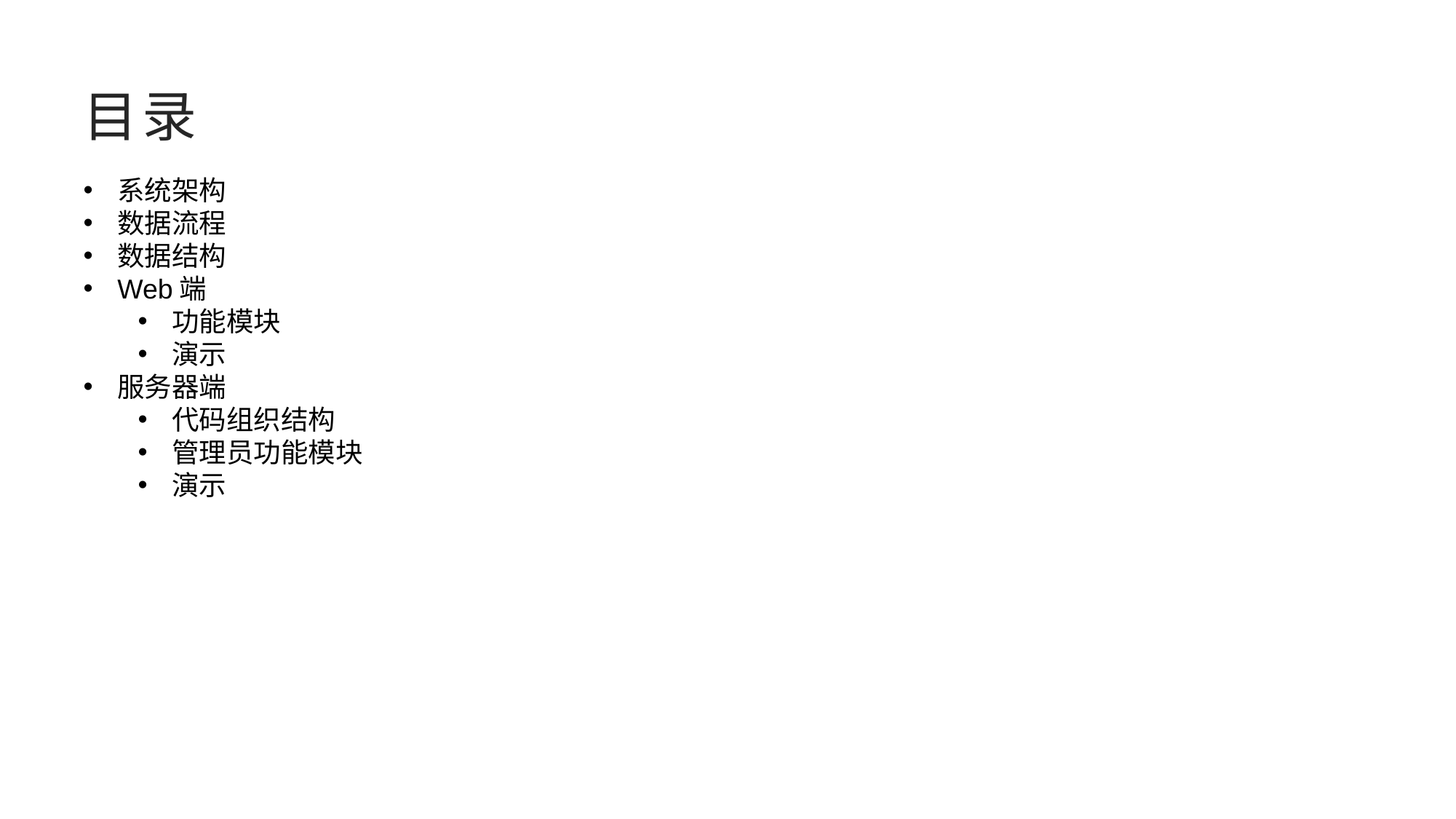

# 目录
系统架构
数据流程
数据结构
Web端
功能模块
演示
服务器端
代码组织结构
管理员功能模块
演示